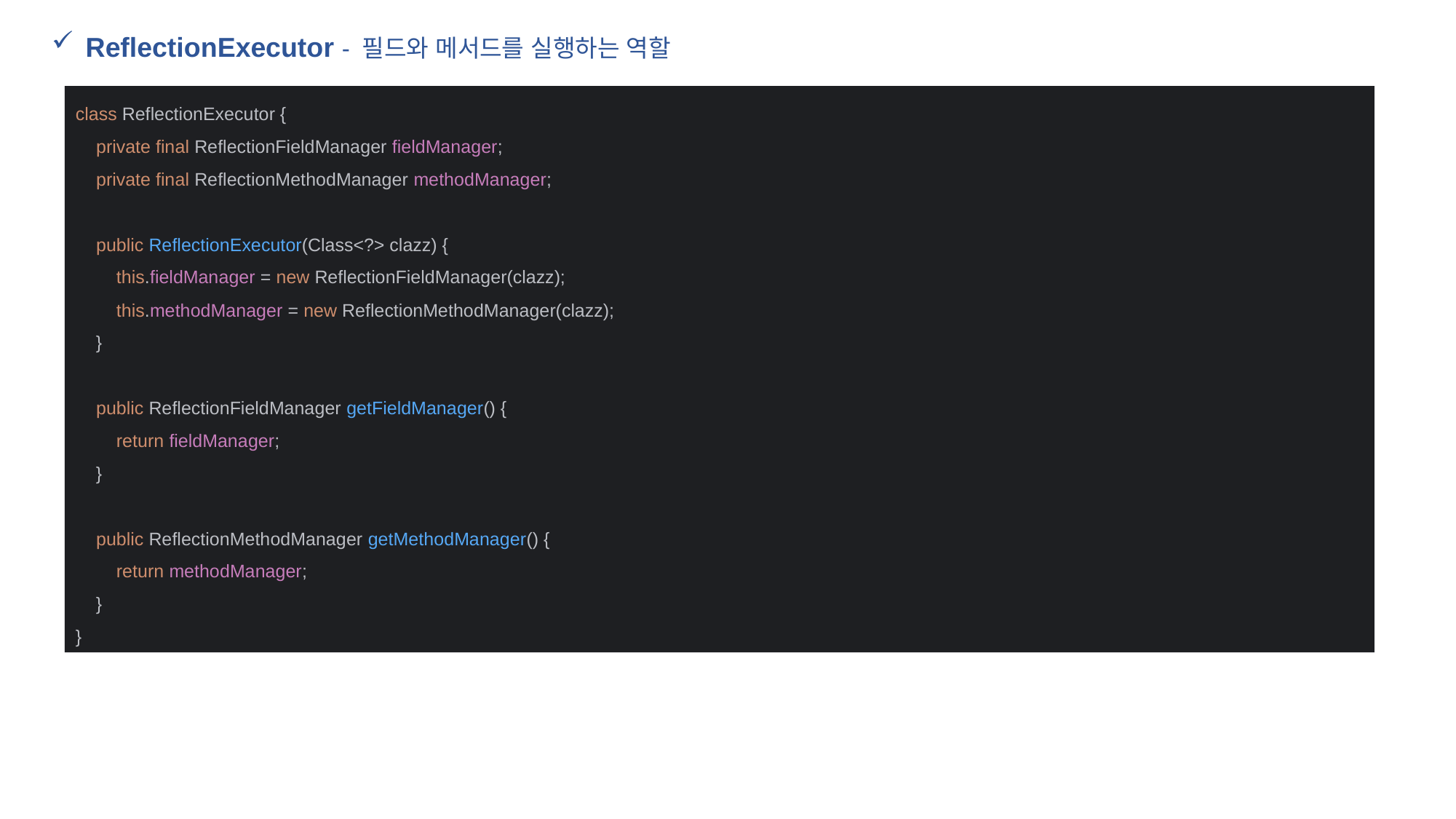

ReflectionExecutor - 필드와 메서드를 실행하는 역할
class ReflectionExecutor {
    private final ReflectionFieldManager fieldManager;
    private final ReflectionMethodManager methodManager;
    public ReflectionExecutor(Class<?> clazz) {
        this.fieldManager = new ReflectionFieldManager(clazz);
        this.methodManager = new ReflectionMethodManager(clazz);
    }
    public ReflectionFieldManager getFieldManager() {
        return fieldManager;
    }
    public ReflectionMethodManager getMethodManager() {
        return methodManager;
    }
}